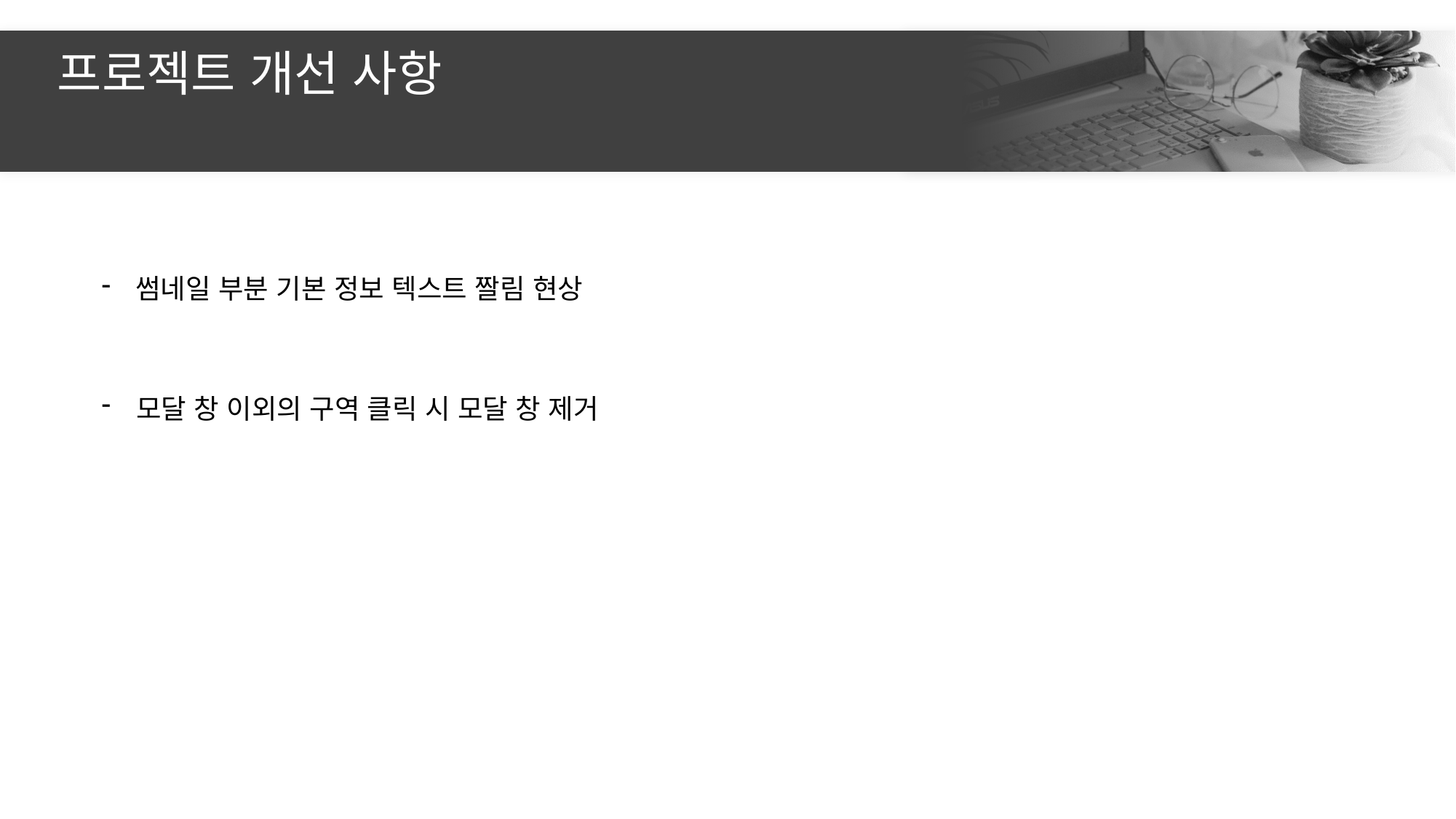

프로젝트 개선 사항
썸네일 부분 기본 정보 텍스트 짤림 현상

 모달 창 이외의 구역 클릭 시 모달 창 제거